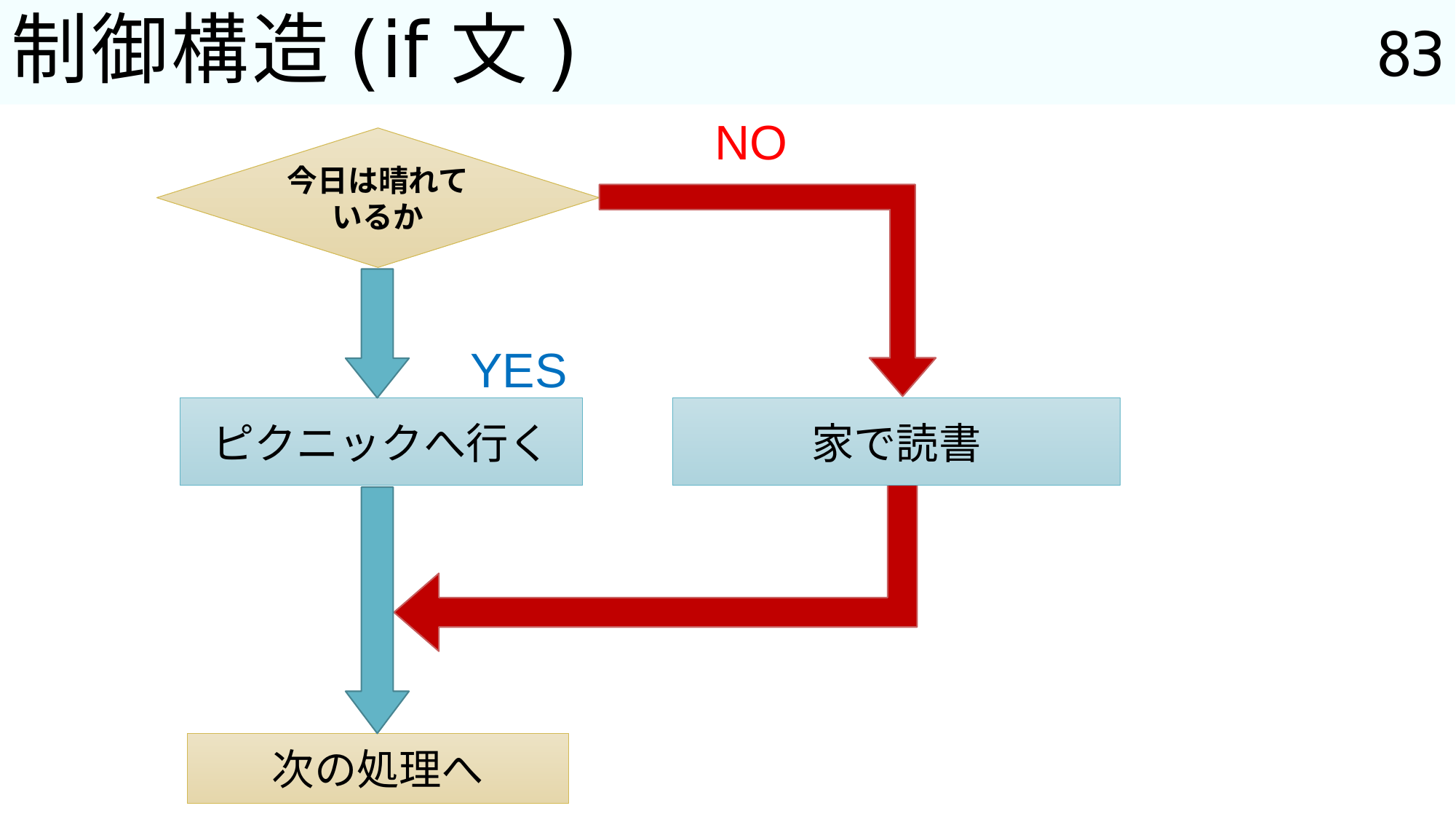

83
# 制御構造(if文)
NO

今日は晴れているか

YES
ピクニックへ行く
家で読書

次の処理へ